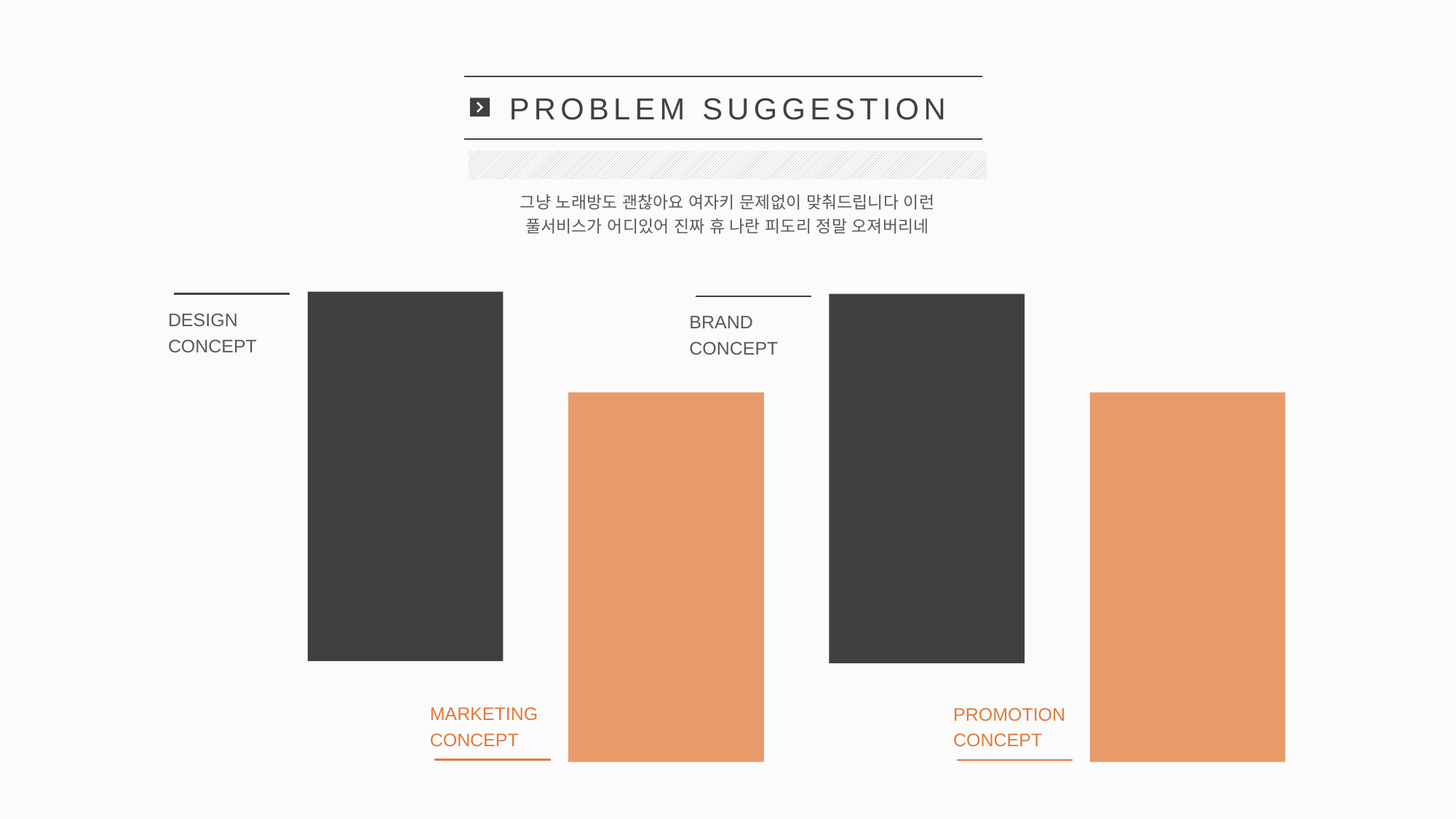

PROBLEM SUGGESTION

그냥 노래방도 괜찮아요 여자키 문제없이 맞춰드립니다 이런
풀서비스가 어디있어 진짜 휴 나란 피도리 정말 오져버리네

DESIGN
CONCEPT
BRAND
CONCEPT
뭐라고 써야할지
이제 더 이상 모름
감이 안잡혀
뭐라고 써야할지
이제 더 이상 모름
감이 안잡혀

뭐라고 써야할지
이제 더 이상 모름
감이 안잡혀
뭐라고 써야할지
이제 더 이상 모름
감이 안잡혀
TONE&
MANNER
POLISHED
COLOR
MARKETING
CONCEPT
PROMOTION
CONCEPT
SOCIAL
SERVICE
SIMPLE
LAYOUT